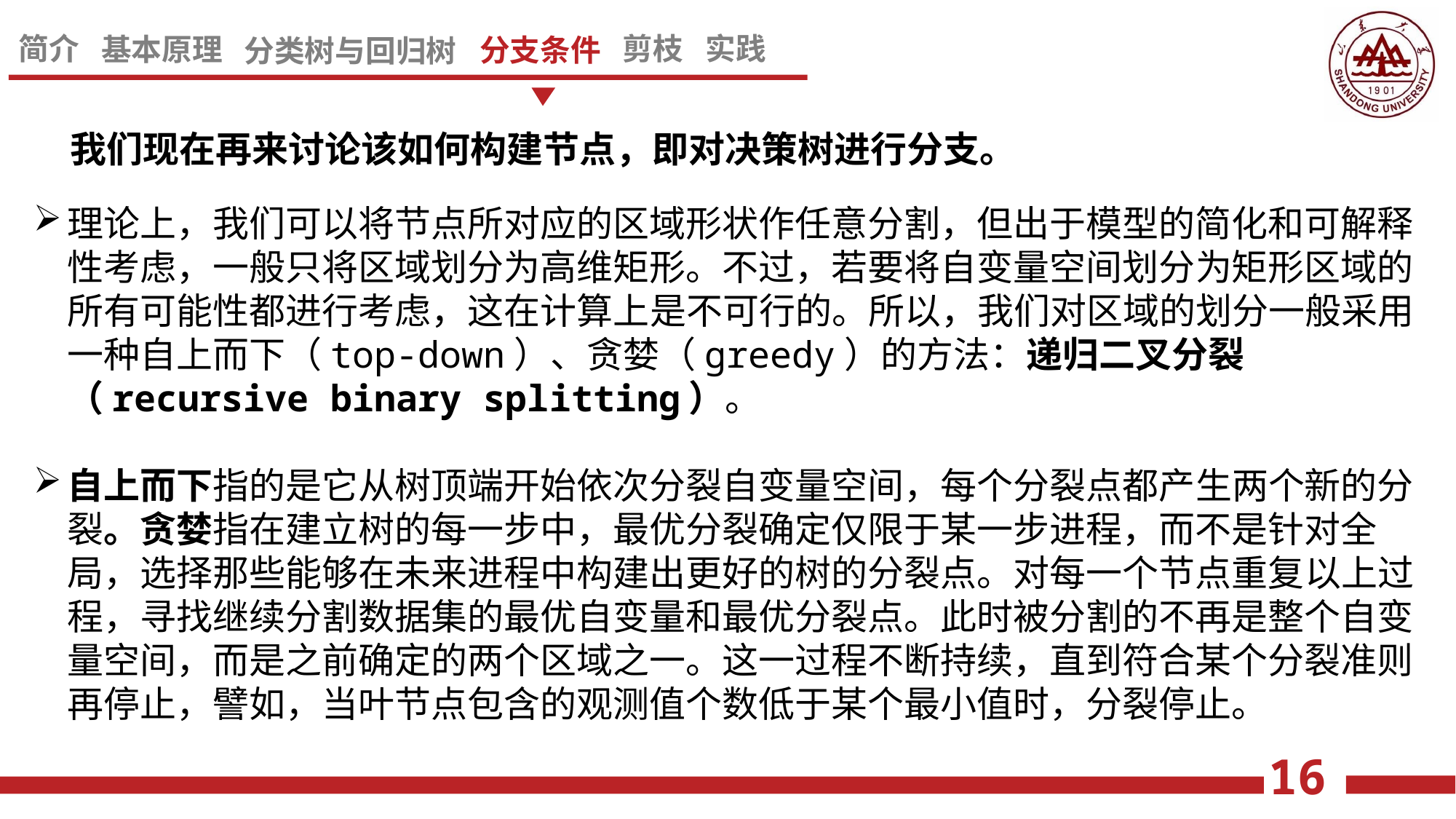

我们现在再来讨论该如何构建节点，即对决策树进行分支。
理论上，我们可以将节点所对应的区域形状作任意分割，但出于模型的简化和可解释性考虑，一般只将区域划分为高维矩形。不过，若要将自变量空间划分为矩形区域的所有可能性都进行考虑，这在计算上是不可行的。所以，我们对区域的划分一般采用一种自上而下（top-down）、贪婪（greedy）的方法：递归二叉分裂（recursive binary splitting）。

自上而下指的是它从树顶端开始依次分裂自变量空间，每个分裂点都产生两个新的分裂。贪婪指在建立树的每一步中，最优分裂确定仅限于某一步进程，而不是针对全局，选择那些能够在未来进程中构建出更好的树的分裂点。对每一个节点重复以上过程，寻找继续分割数据集的最优自变量和最优分裂点。此时被分割的不再是整个自变量空间，而是之前确定的两个区域之一。这一过程不断持续，直到符合某个分裂准则再停止，譬如，当叶节点包含的观测值个数低于某个最小值时，分裂停止。